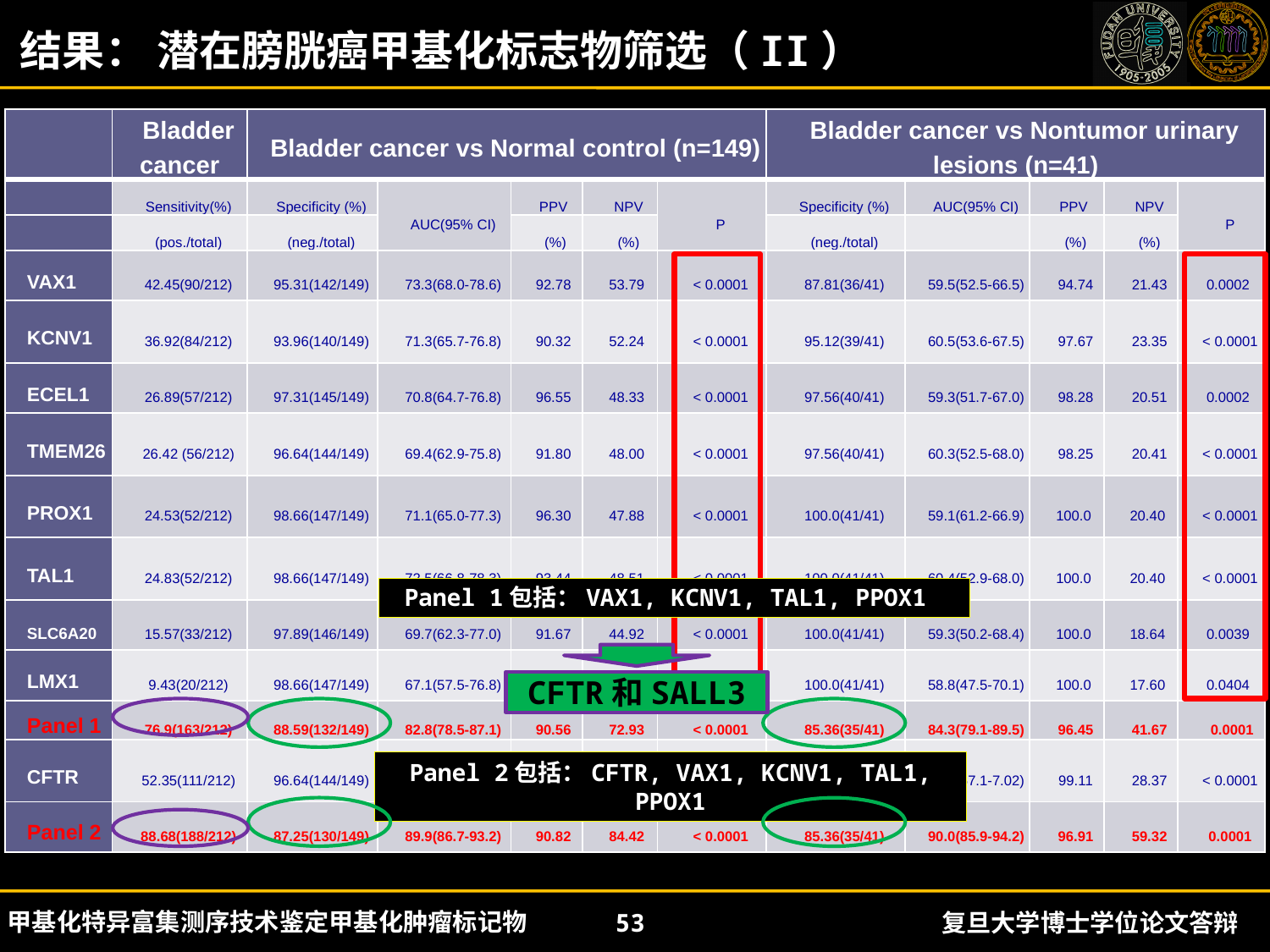

结果： 潜在膀胱癌甲基化标志物筛选（II）
|  | Bladder cancer | Bladder cancer vs Normal control (n=149) |  |  |  |  | Bladder cancer vs Nontumor urinary lesions (n=41) |  |  |  |  |
| --- | --- | --- | --- | --- | --- | --- | --- | --- | --- | --- | --- |
|  | Sensitivity(%) | Specificity (%) | AUC(95% CI) | PPV | NPV | P | Specificity (%) | AUC(95% CI) | PPV | NPV | P |
|  | (pos./total) | (neg./total) |  | (%) | (%) |  | (neg./total) |  | (%) | (%) |  |
| VAX1 | 42.45(90/212) | 95.31(142/149) | 73.3(68.0-78.6) | 92.78 | 53.79 | < 0.0001 | 87.81(36/41) | 59.5(52.5-66.5) | 94.74 | 21.43 | 0.0002 |
| KCNV1 | 36.92(84/212) | 93.96(140/149) | 71.3(65.7-76.8) | 90.32 | 52.24 | < 0.0001 | 95.12(39/41) | 60.5(53.6-67.5) | 97.67 | 23.35 | < 0.0001 |
| ECEL1 | 26.89(57/212) | 97.31(145/149) | 70.8(64.7-76.8) | 96.55 | 48.33 | < 0.0001 | 97.56(40/41) | 59.3(51.7-67.0) | 98.28 | 20.51 | 0.0002 |
| TMEM26 | 26.42 (56/212) | 96.64(144/149) | 69.4(62.9-75.8) | 91.80 | 48.00 | < 0.0001 | 97.56(40/41) | 60.3(52.5-68.0) | 98.25 | 20.41 | < 0.0001 |
| PROX1 | 24.53(52/212) | 98.66(147/149) | 71.1(65.0-77.3) | 96.30 | 47.88 | < 0.0001 | 100.0(41/41) | 59.1(61.2-66.9) | 100.0 | 20.40 | < 0.0001 |
| TAL1 | 24.83(52/212) | 98.66(147/149) | 72.5(66.8-78.3) | 93.44 | 48.51 | < 0.0001 | 100.0(41/41) | 60.4(52.9-68.0) | 100.0 | 20.40 | < 0.0001 |
| SLC6A20 | 15.57(33/212) | 97.89(146/149) | 69.7(62.3-77.0) | 91.67 | 44.92 | < 0.0001 | 100.0(41/41) | 59.3(50.2-68.4) | 100.0 | 18.64 | 0.0039 |
| LMX1 | 9.43(20/212) | 98.66(147/149) | 67.1(57.5-76.8) | 90.91 | 43.36 | < 0.0001 | 100.0(41/41) | 58.8(47.5-70.1) | 100.0 | 17.60 | 0.0404 |
| Panel 1 | 76.9(163/212) | 88.59(132/149) | 82.8(78.5-87.1) | 90.56 | 72.93 | < 0.0001 | 85.36(35/41) | 84.3(79.1-89.5) | 96.45 | 41.67 | 0.0001 |
| CFTR | 52.35(111/212) | 96.64(144/149) | 77.4(72.6-82.1) | 95.69 | 58.78 | < 0.0001 | 97.56(40/41) | 63.8(57.1-7.02) | 99.11 | 28.37 | < 0.0001 |
| Panel 2 | 88.68(188/212) | 87.25(130/149) | 89.9(86.7-93.2) | 90.82 | 84.42 | < 0.0001 | 85.36(35/41) | 90.0(85.9-94.2) | 96.91 | 59.32 | 0.0001 |

Panel 1包括：VAX1, KCNV1, TAL1, PPOX1

CFTR和SALL3

Panel 2包括：CFTR, VAX1, KCNV1, TAL1, PPOX1
51
复旦大学博士学位论文答辩

 甲基化特异富集测序技术鉴定甲基化肿瘤标记物
53
复旦大学博士学位论文答辩